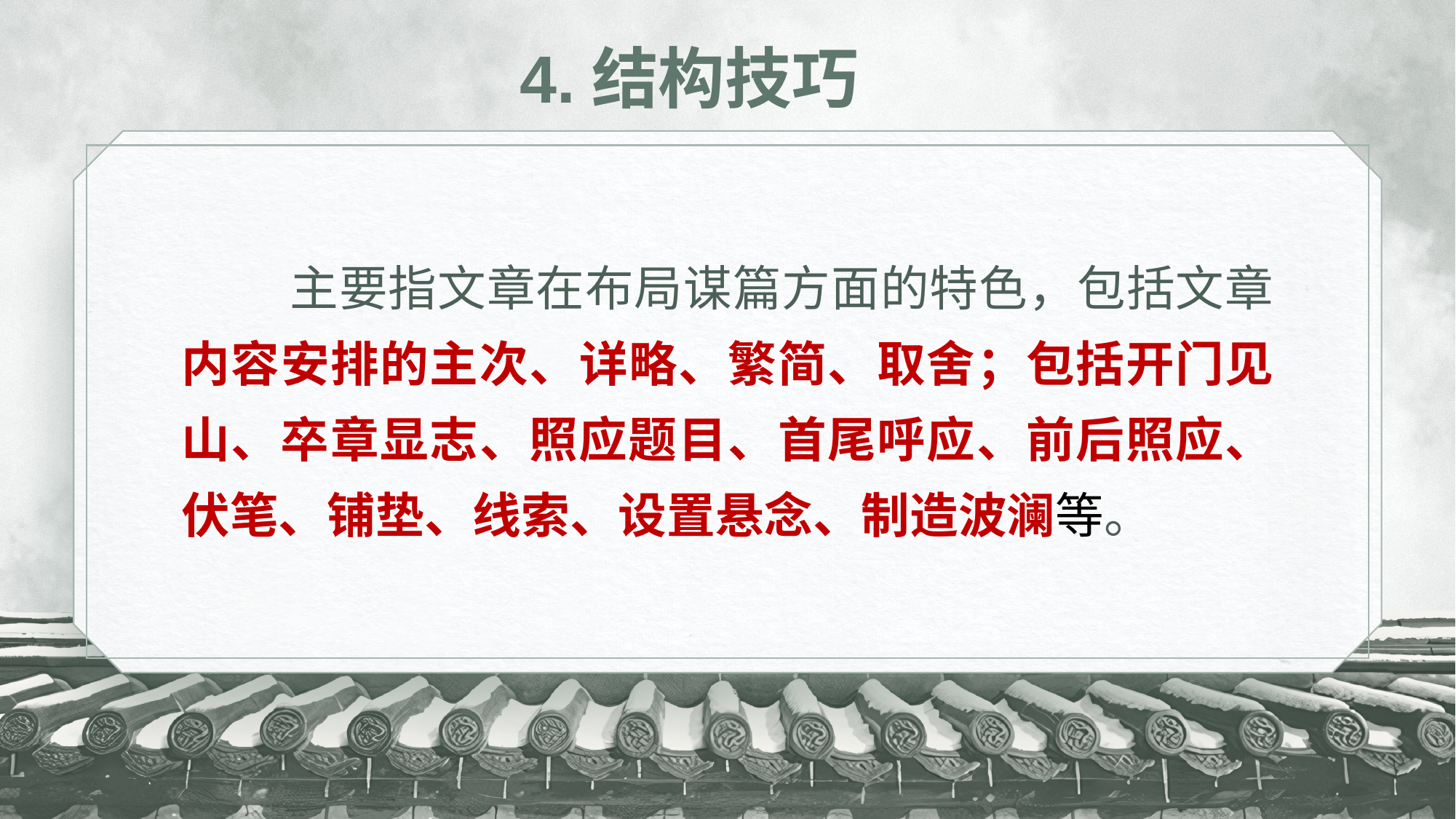

4.结构技巧

 主要指文章在布局谋篇方面的特色，包括文章内容安排的主次、详略、繁简、取舍；包括开门见山、卒章显志、照应题目、首尾呼应、前后照应、伏笔、铺垫、线索、设置悬念、制造波澜等。